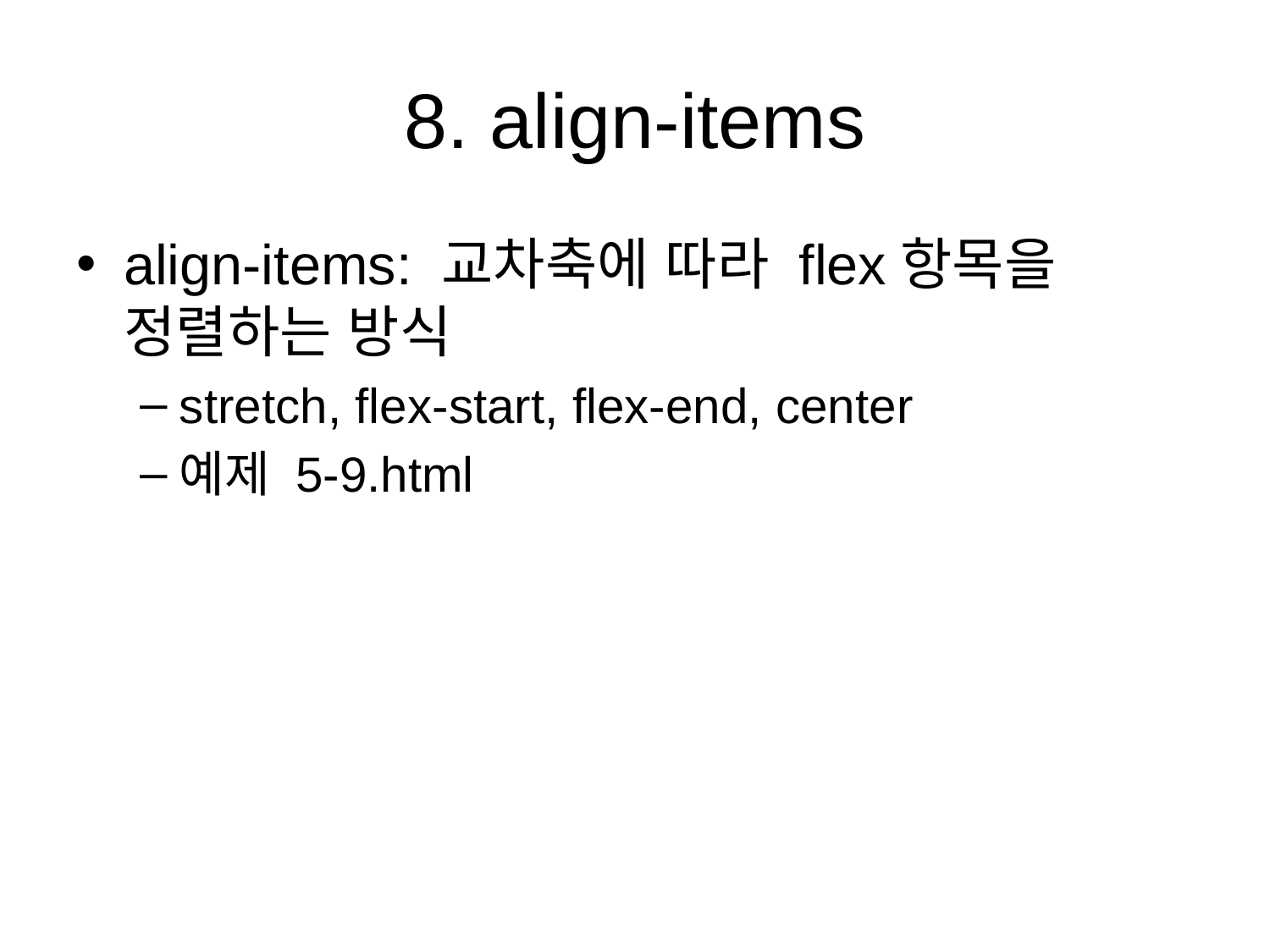

# 8. align-items
align-items: 교차축에 따라 flex항목을 정렬하는 방식
stretch, flex-start, flex-end, center
예제 5-9.html